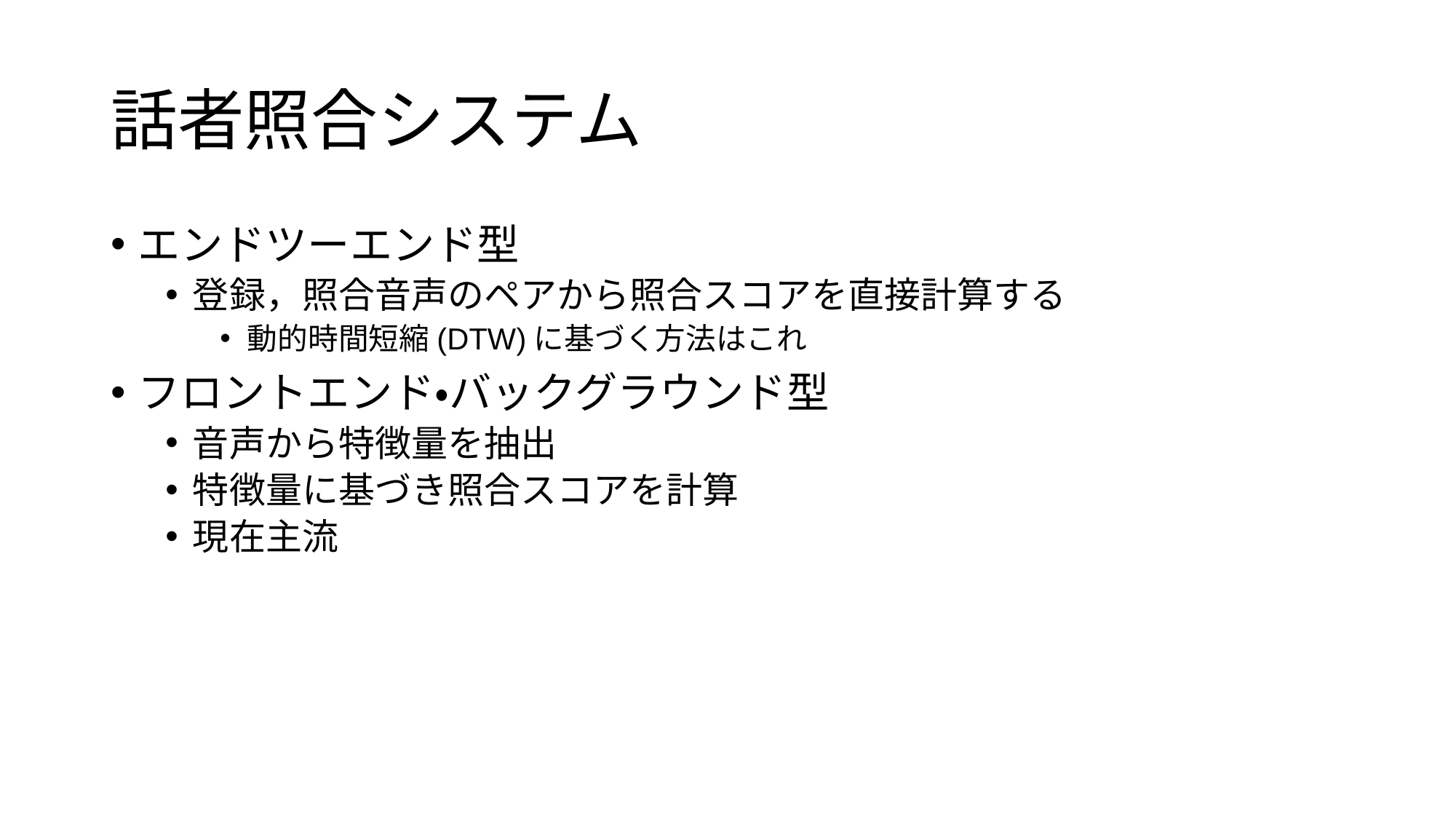

# 話者照合システム
エンドツーエンド型
登録，照合音声のペアから照合スコアを直接計算する
動的時間短縮(DTW)に基づく方法はこれ
フロントエンド・バックグラウンド型
音声から特徴量を抽出
特徴量に基づき照合スコアを計算
現在主流